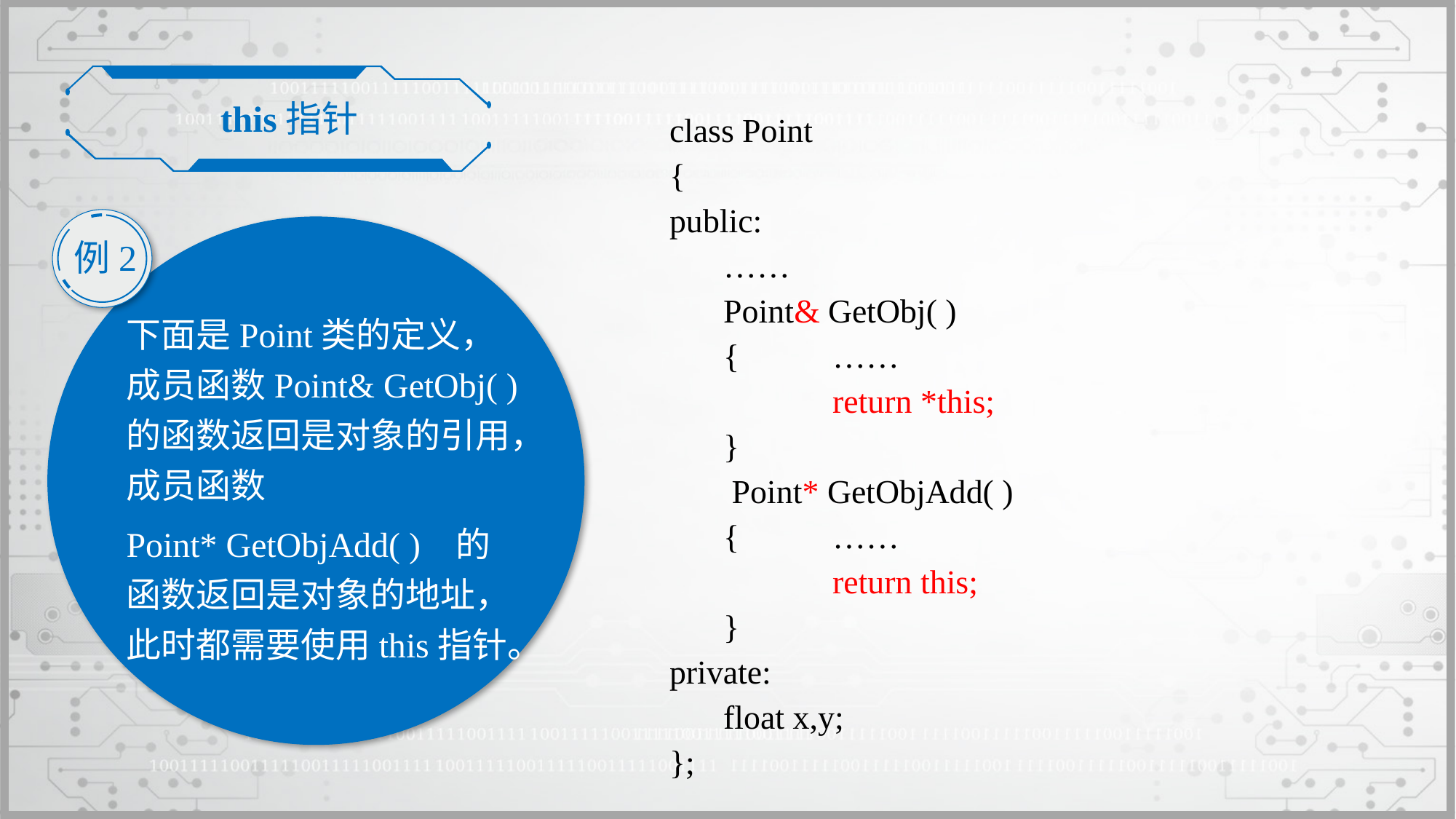

this指针
class Point
{
public:
	……
	Point& GetObj( )
	{	……
		return *this;
	}
	 Point* GetObjAdd( )
	{	……
		return this;
	}
private:
	float x,y;
};

例2

下面是Point类的定义，成员函数Point& GetObj( ) 的函数返回是对象的引用，成员函数
Point* GetObjAdd( )   的函数返回是对象的地址，此时都需要使用this指针。